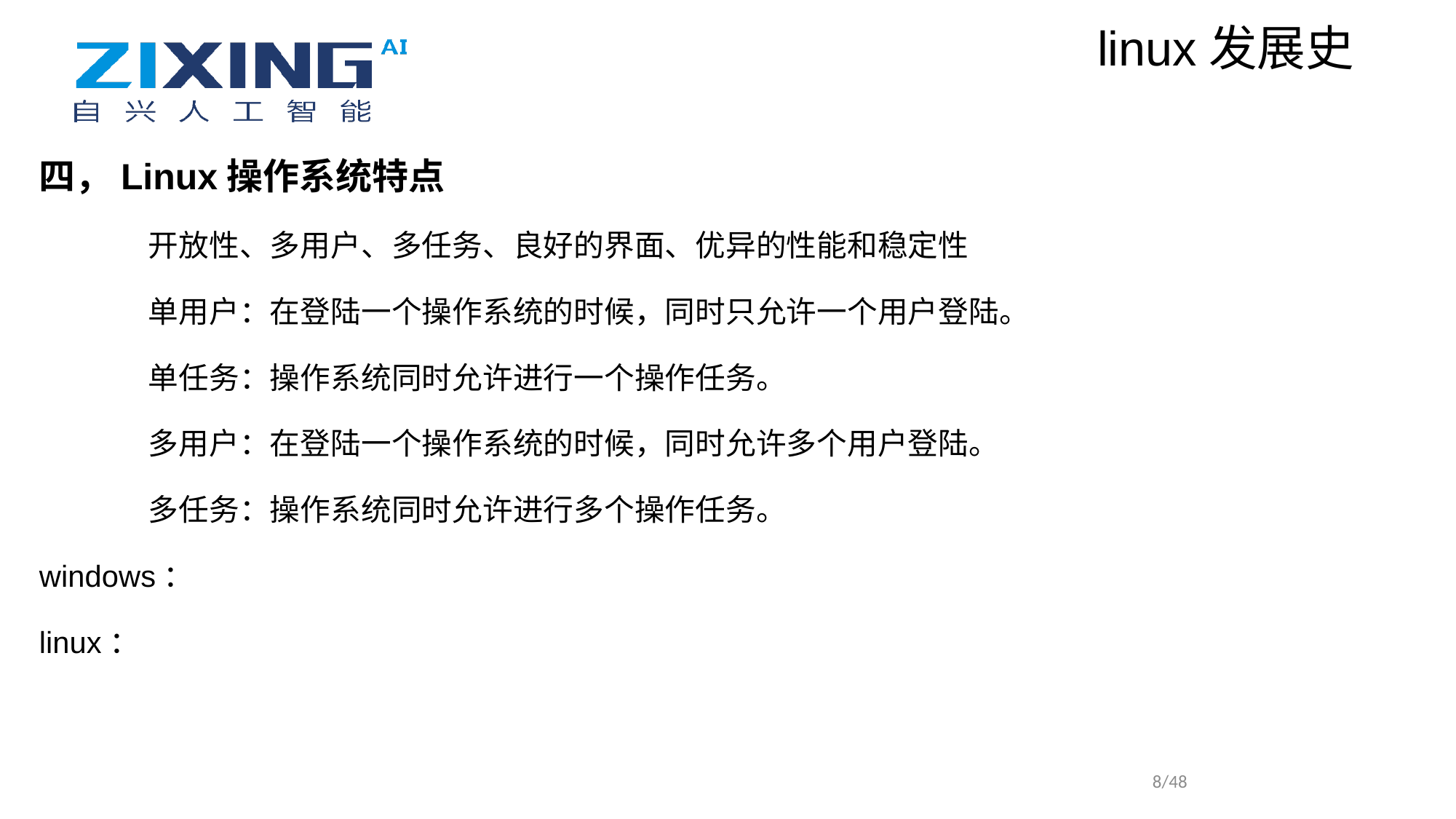

linux发展史
四，Linux操作系统特点
	开放性、多用户、多任务、良好的界面、优异的性能和稳定性
	单用户：在登陆一个操作系统的时候，同时只允许一个用户登陆。
	单任务：操作系统同时允许进行一个操作任务。
	多用户：在登陆一个操作系统的时候，同时允许多个用户登陆。
	多任务：操作系统同时允许进行多个操作任务。
windows：
linux：
8/48